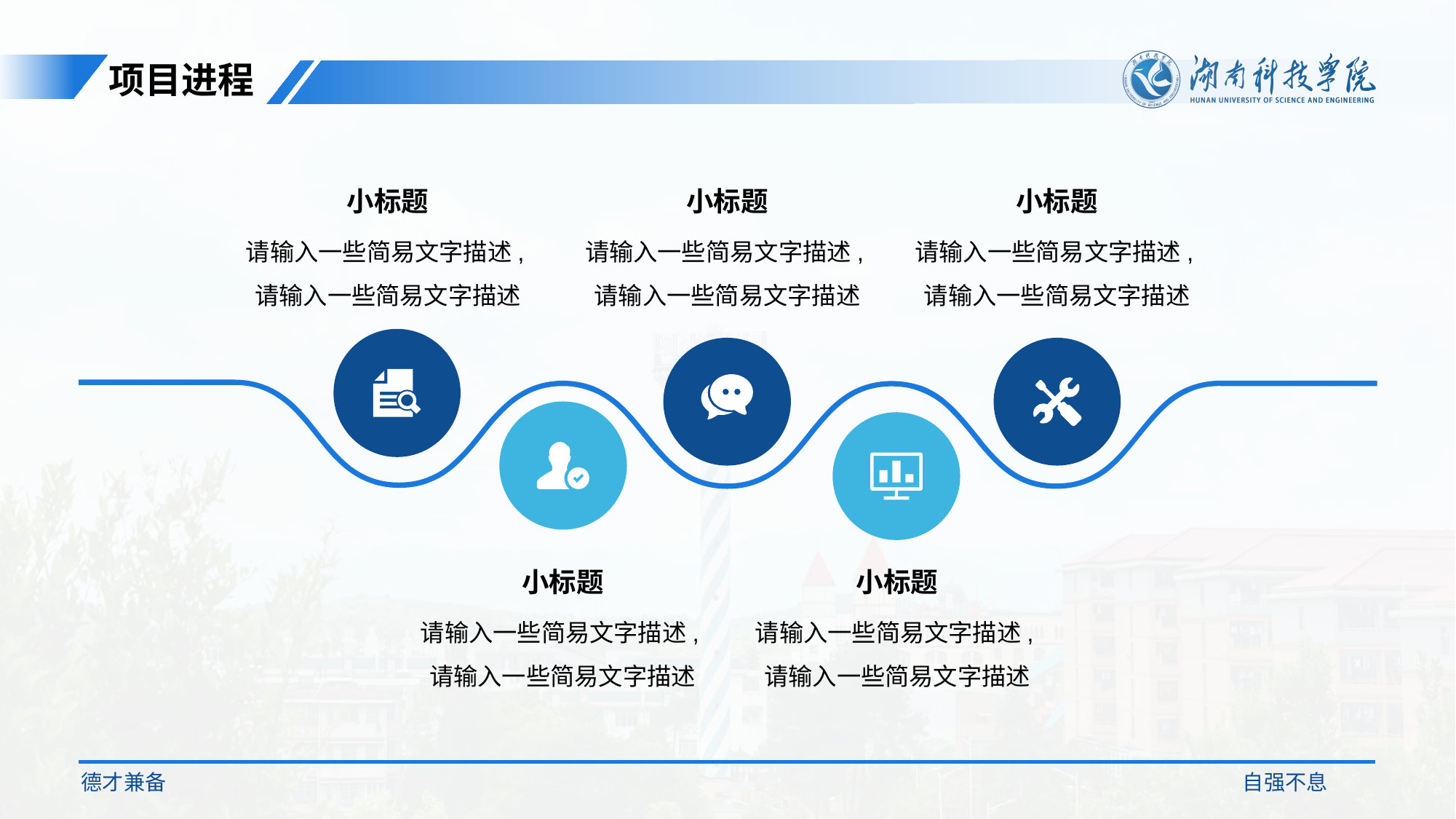

项目进程

小标题
请输入一些简易文字描述,请输入一些简易文字描述

小标题
请输入一些简易文字描述,请输入一些简易文字描述

小标题
请输入一些简易文字描述,请输入一些简易文字描述

小标题
请输入一些简易文字描述,请输入一些简易文字描述

小标题
请输入一些简易文字描述,请输入一些简易文字描述